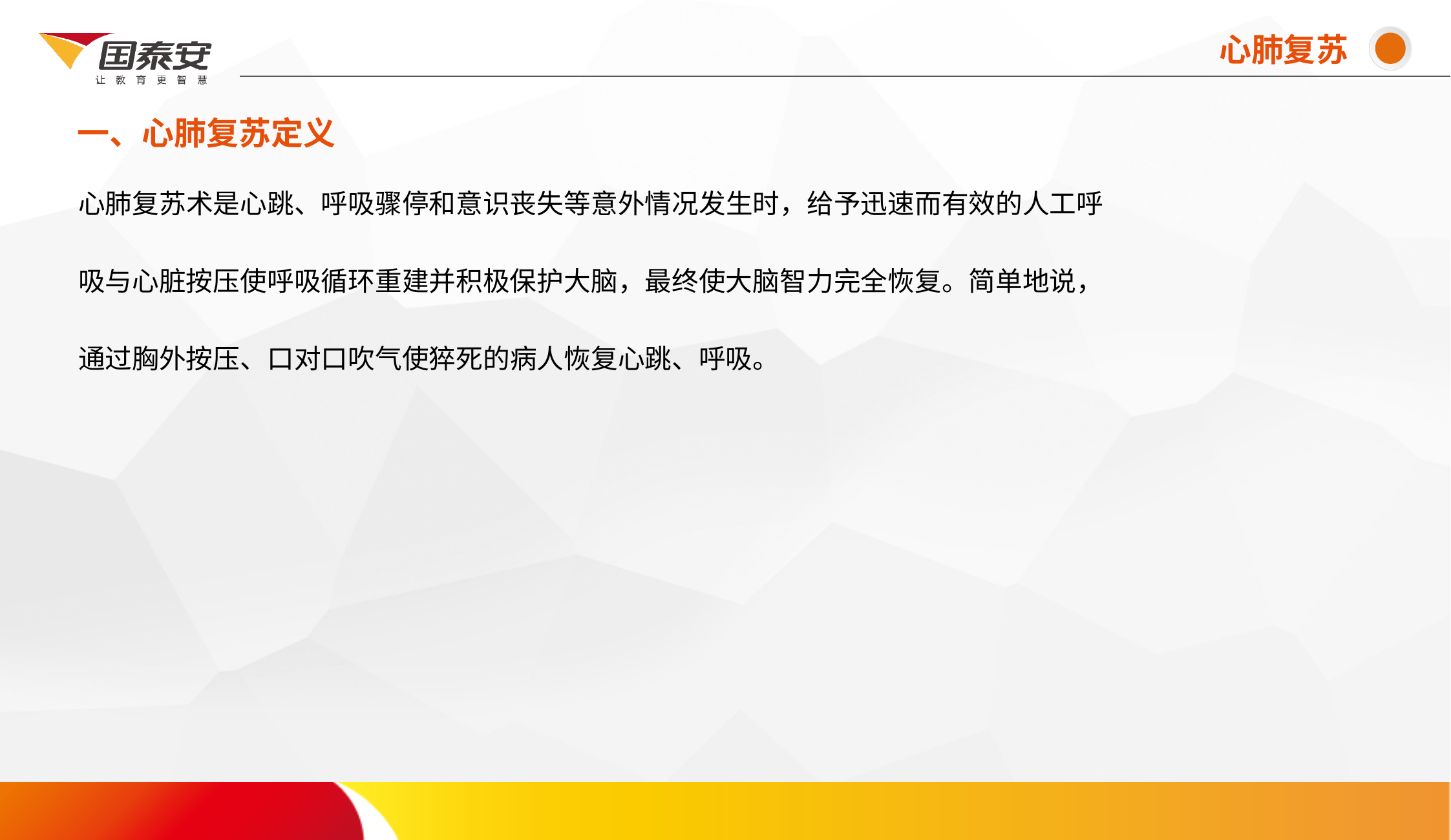

心肺复苏
一、心肺复苏定义
# 心肺复苏术是心跳、呼吸骤停和意识丧失等意外情况发生时，给予迅速而有效的人工呼 吸与心脏按压使呼吸循环重建并积极保护大脑，最终使大脑智力完全恢复。简单地说， 通过胸外按压、口对口吹气使猝死的病人恢复心跳、呼吸。